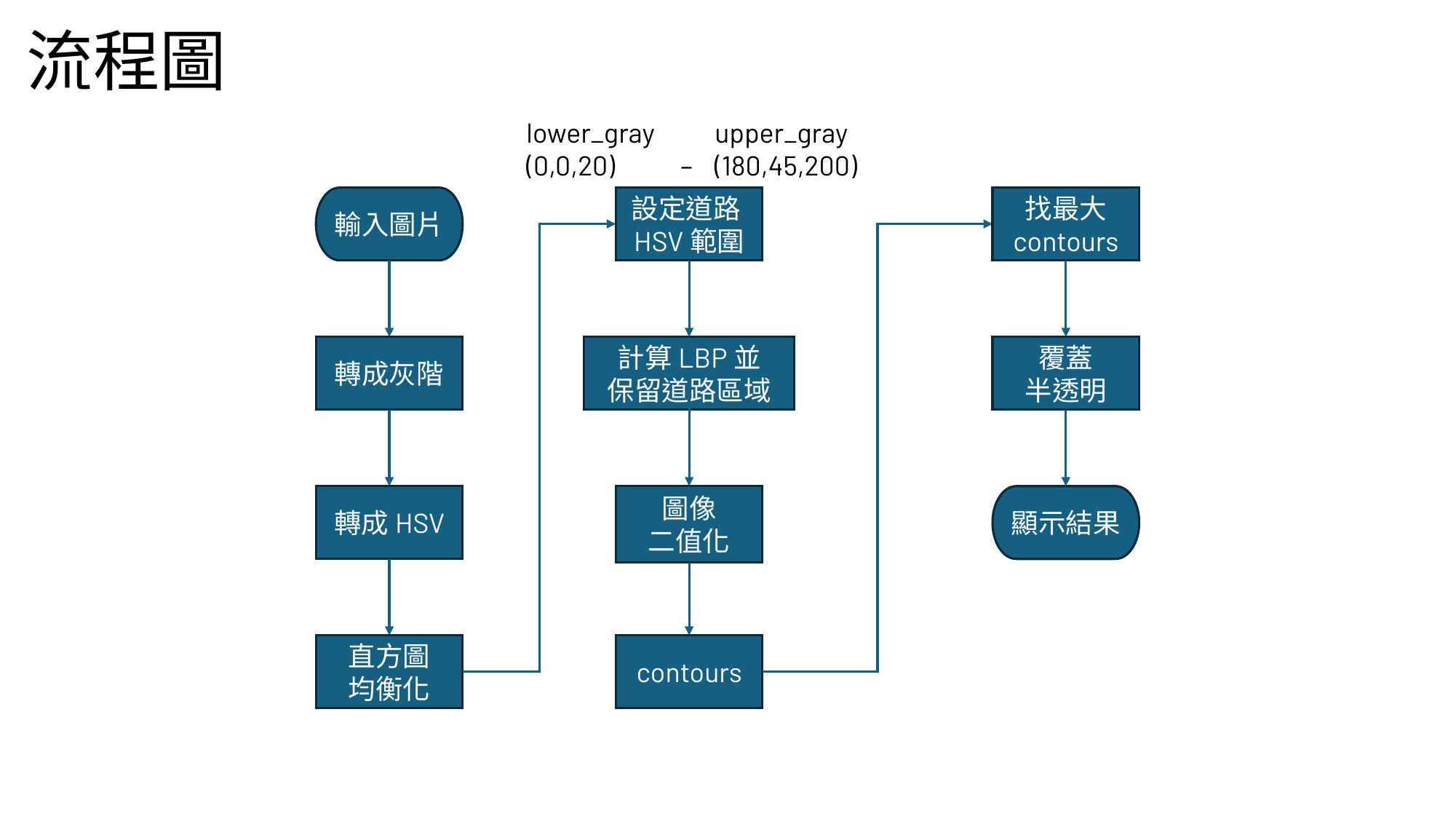

# 流程圖
lower_gray           upper_gray
(0,0,20)            –    (180,45,200)
輸入圖片
設定道路HSV範圍
找最大
contours
轉成灰階
計算LBP並
保留道路區域
覆蓋
半透明
轉成HSV
圖像
二值化
顯示結果
直方圖
均衡化
contours